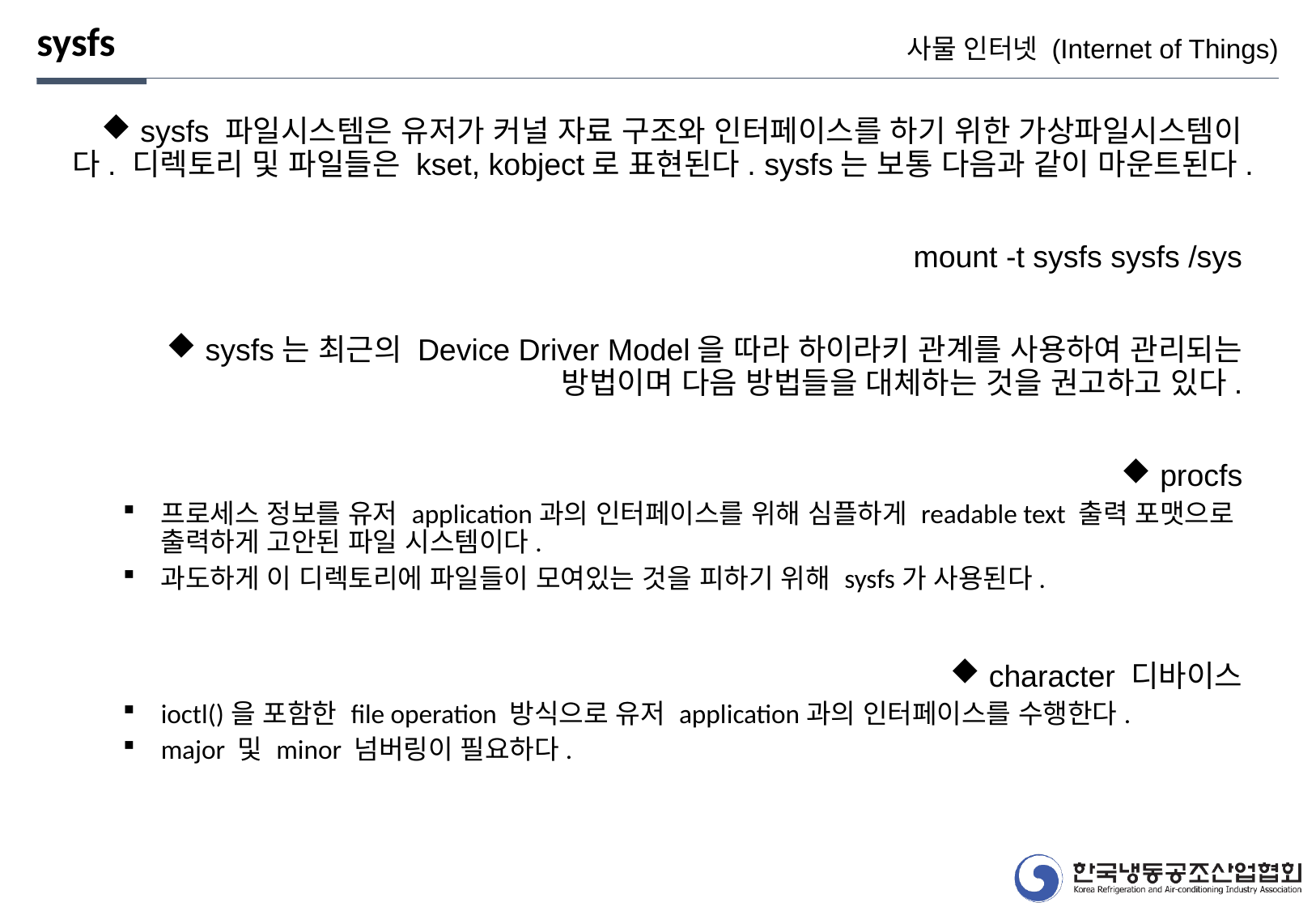

sysfs

사물 인터넷 (Internet of Things)
 sysfs 파일시스템은 유저가 커널 자료 구조와 인터페이스를 하기 위한 가상파일시스템이다. 디렉토리 및 파일들은 kset, kobject로 표현된다. sysfs는 보통 다음과 같이 마운트된다.

	mount -t sysfs sysfs /sys

 sysfs는 최근의 Device Driver Model을 따라 하이라키 관계를 사용하여 관리되는 방법이며 다음 방법들을 대체하는 것을 권고하고 있다.

 procfs
프로세스 정보를 유저 application과의 인터페이스를 위해 심플하게 readable text 출력 포맷으로 출력하게 고안된 파일 시스템이다.
과도하게 이 디렉토리에 파일들이 모여있는 것을 피하기 위해 sysfs가 사용된다.

 character 디바이스
ioctl()을 포함한 file operation 방식으로 유저 application과의 인터페이스를 수행한다.
major 및 minor 넘버링이 필요하다.